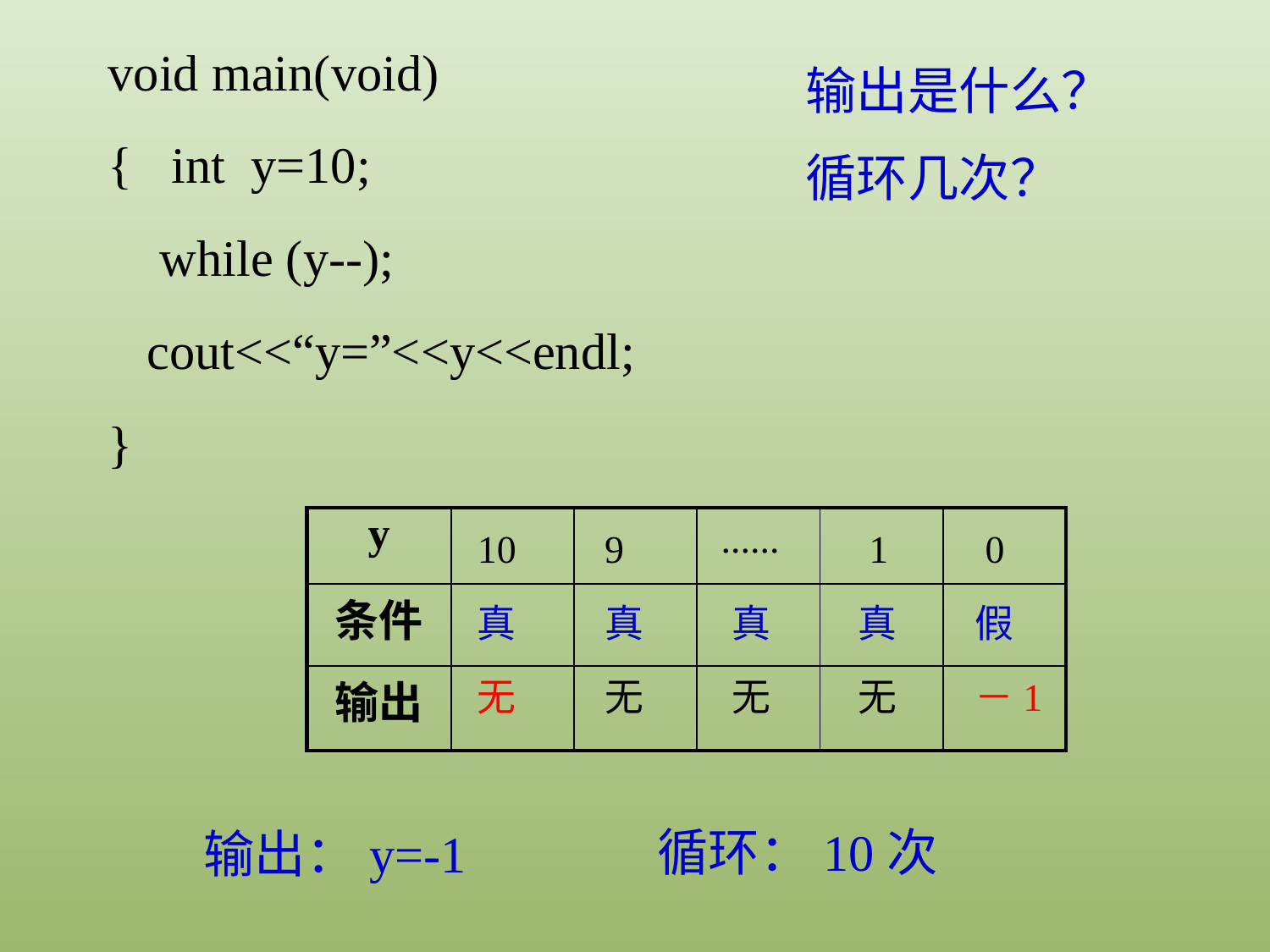

void main(void)
{   int  y=10;
    while (y--);
   cout<<“y=”<<y<<endl;
}
输出是什么？
循环几次？
| y |  |  |  |  |  |
| --- | --- | --- | --- | --- | --- |
| 条件 |  |  |  |  |  |
| 输出 |  |  |  |  |  |
......
10
9
1
0
真
真
真
真
假
无
无
无
无
－1
循环：10次
输出：y=-1
122